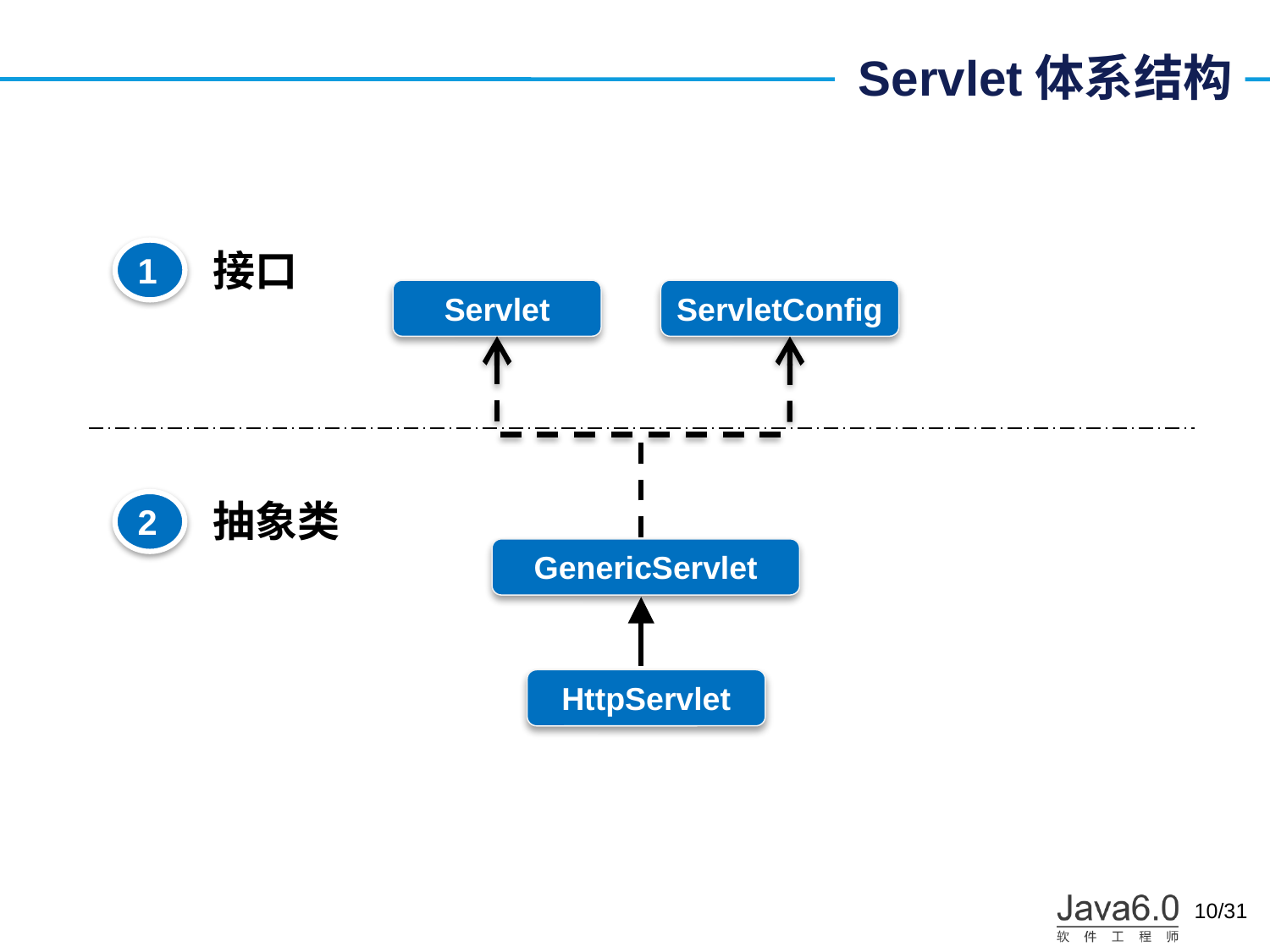

# Servlet体系结构
接口
1
Servlet
ServletConfig

抽象类
2
GenericServlet
HttpServlet
10/31